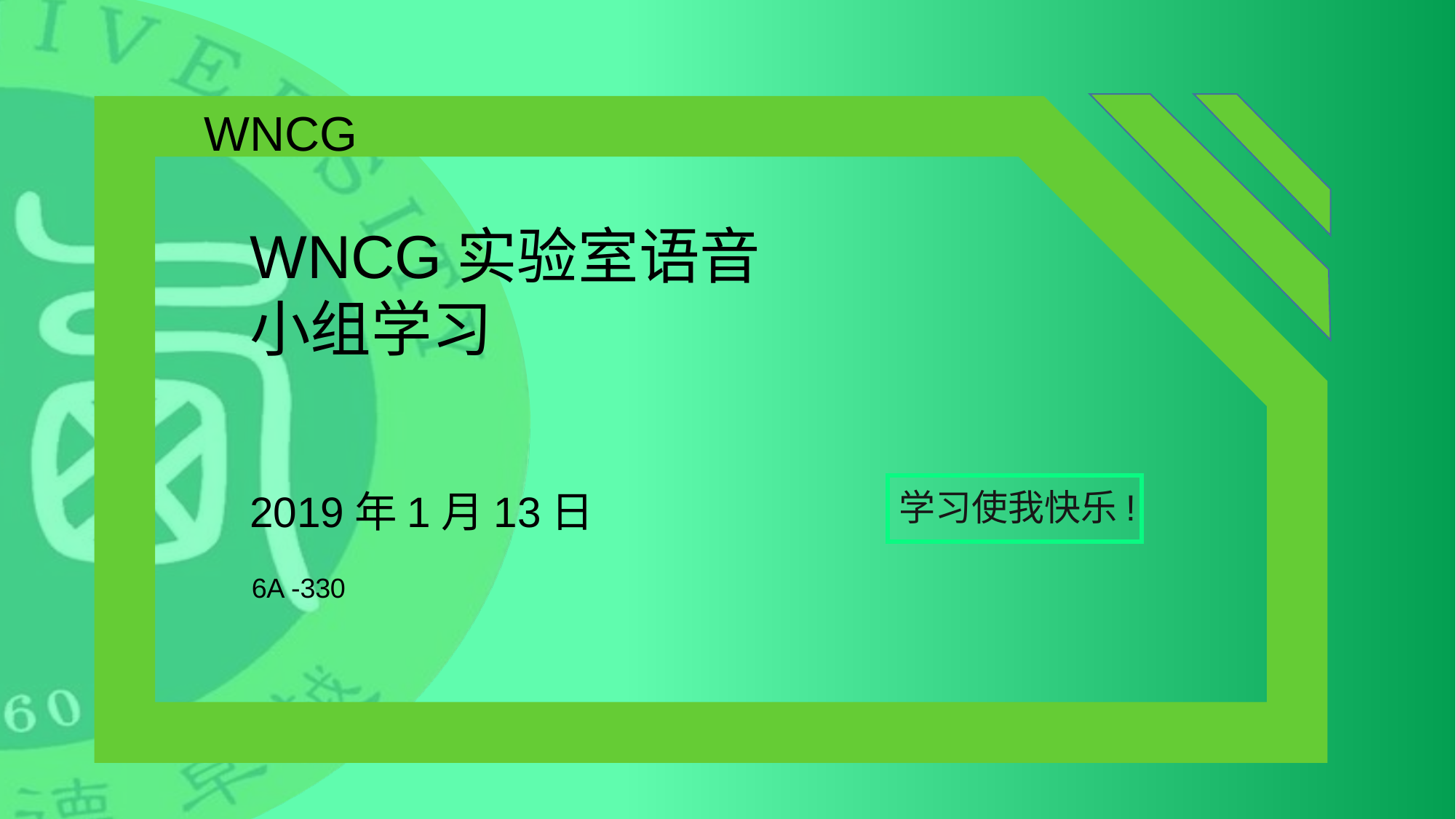

WNCG

WNCG实验室语音
小组学习

学习使我快乐!
2019年1月13日
6A -330